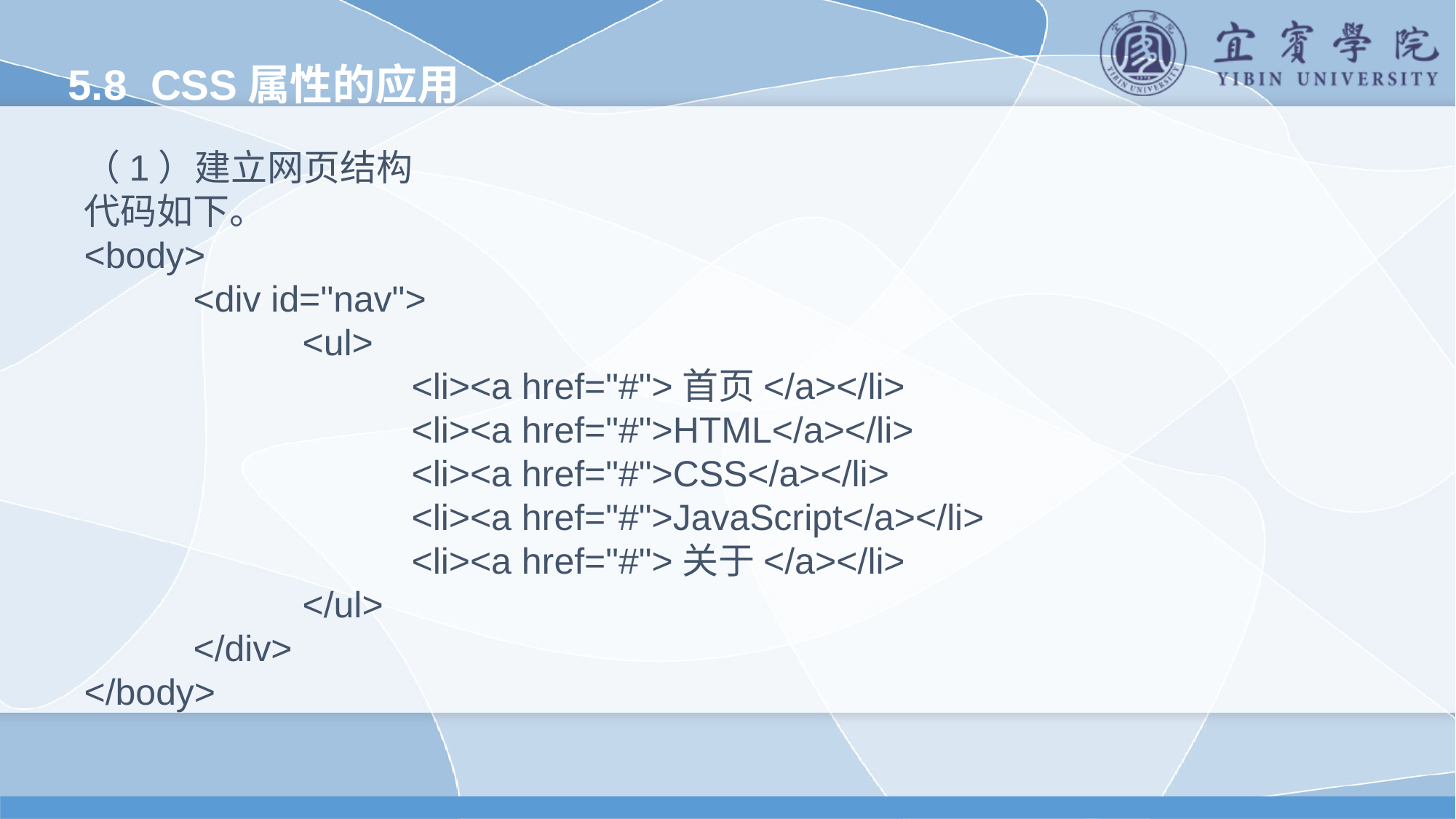

5.8  CSS属性的应用
（1）建立网页结构
代码如下。
<body>
	<div id="nav">
		<ul>
			<li><a href="#">首页</a></li>
			<li><a href="#">HTML</a></li>
			<li><a href="#">CSS</a></li>
			<li><a href="#">JavaScript</a></li>
			<li><a href="#">关于</a></li>
		</ul>
	</div>
</body>